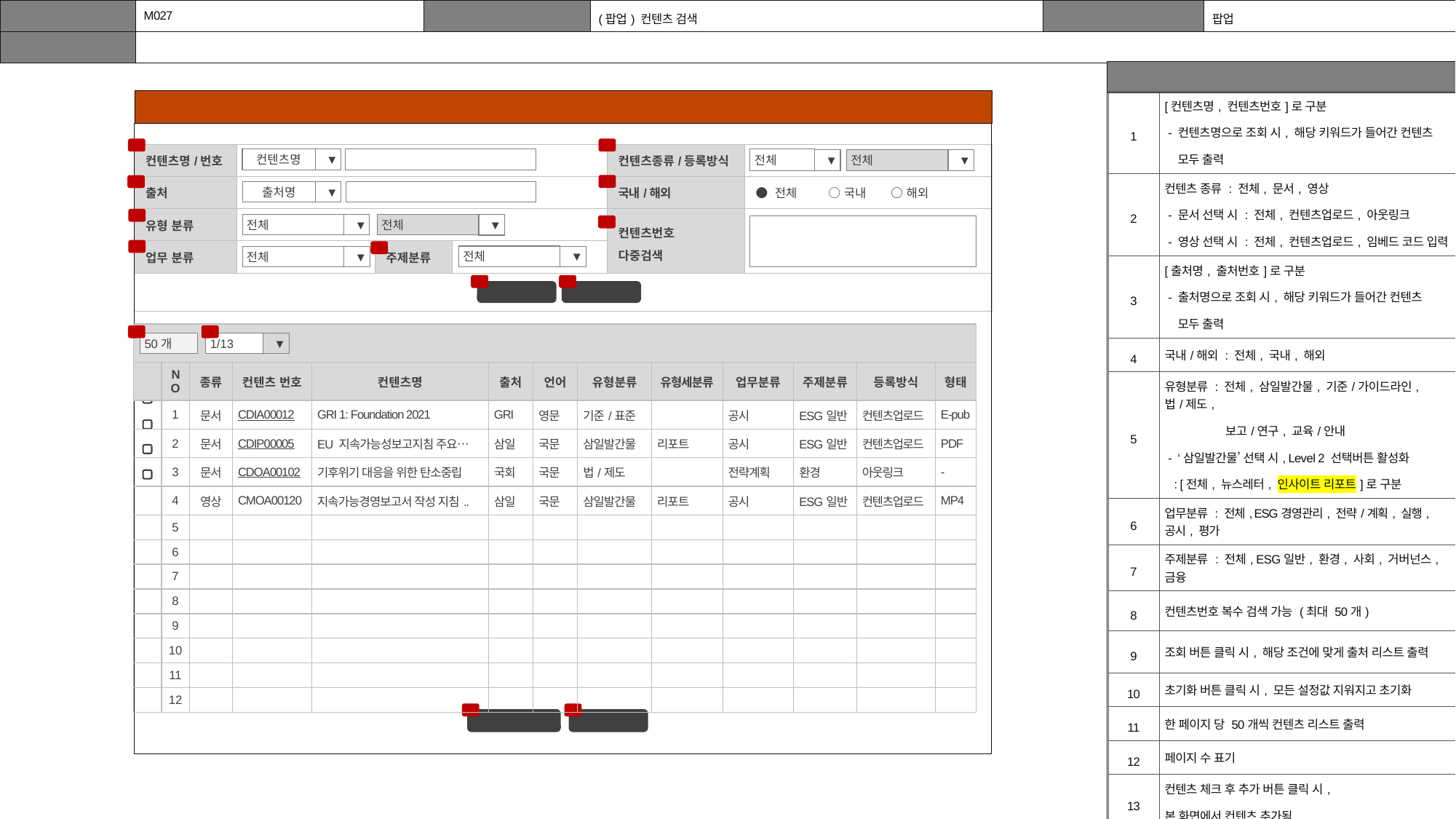

| 화면 ID | M027 | 화면 명 | (팝업) 컨텐츠 검색 | 화면 유형 | 팝업 |
| --- | --- | --- | --- | --- | --- |
| 화면 설명 |  |  |  |  |  |
| Description |
| --- |
|  |
컨텐츠 검색                                                                                                                                                                                                  X
| 1 | [컨텐츠명, 컨텐츠번호]로 구분 - 컨텐츠명으로 조회 시, 해당 키워드가 들어간 컨텐츠 모두 출력 |
| --- | --- |
| 2 | 컨텐츠 종류 : 전체, 문서, 영상 - 문서 선택 시 : 전체, 컨텐츠업로드, 아웃링크 - 영상 선택 시 : 전체, 컨텐츠업로드, 임베드 코드 입력 |
| 3 | [출처명, 출처번호]로 구분 - 출처명으로 조회 시, 해당 키워드가 들어간 컨텐츠 모두 출력 |
| 4 | 국내/해외 : 전체, 국내, 해외 |
| 5 | 유형분류 : 전체, 삼일발간물, 기준/가이드라인, 법/제도, 보고/연구, 교육/안내 - ‘삼일발간물’ 선택 시, Level 2 선택버튼 활성화 : [전체, 뉴스레터, 인사이트 리포트]로 구분 |
| 6 | 업무분류 : 전체, ESG경영관리, 전략/계획, 실행, 공시, 평가 |
| 7 | 주제분류 : 전체, ESG일반, 환경, 사회, 거버넌스, 금융 |
| 8 | 컨텐츠번호 복수 검색 가능 (최대 50개) |
| 9 | 조회 버튼 클릭 시, 해당 조건에 맞게 출처 리스트 출력 |
| 10 | 초기화 버튼 클릭 시, 모든 설정값 지워지고 초기화 |
| 11 | 한 페이지 당 50개씩 컨텐츠 리스트 출력 |
| 12 | 페이지 수 표기 |
| 13 | 컨텐츠 체크 후 추가 버튼 클릭 시, 본 화면에서 컨텐츠 추가됨 |
| 14 | 닫기 버튼 클릭 시 팝업창 닫힘 |

1
2
| 컨텐츠명/번호 |  |  |  | 컨텐츠종류/등록방식 |  |
| --- | --- | --- | --- | --- | --- |
| 출처 |  |  |  | 국내/해외 | ● 전체 ○ 국내 ○ 해외 |
| 유형 분류 |  |  |  | 컨텐츠번호 다중검색 |  |
| 업무 분류 |  | 주제분류 |  | 태그 키워드 |  |
|  |  |  |  |  |  |
▼
전체
▼
전체
▼
컨텐츠명

4
3
▼
출처명

5
전체
▼
전체
▼
8

6
7
전체
▼
▼
전체
9
10
조회
초기화
|  |  |  |  |  |  |  |  |  |  |  |  |  |
| --- | --- | --- | --- | --- | --- | --- | --- | --- | --- | --- | --- | --- |
|  | NO | 종류 | 컨텐츠 번호 | 컨텐츠명 | 출처 | 언어 | 유형분류 | 유형세분류 | 업무분류 | 주제분류 | 등록방식 | 형태 |
|  | 1 | 문서 | CDIA00012 | GRI 1: Foundation 2021 | GRI | 영문 | 기준/표준 |  | 공시 | ESG일반 | 컨텐츠업로드 | E-pub |
|  | 2 | 문서 | CDIP00005 | EU 지속가능성보고지침 주요… | 삼일 | 국문 | 삼일발간물 | 리포트 | 공시 | ESG일반 | 컨텐츠업로드 | PDF |
|  | 3 | 문서 | CDOA00102 | 기후위기 대응을 위한 탄소중립 | 국회 | 국문 | 법/제도 |  | 전략계획 | 환경 | 아웃링크 | - |
|  | 4 | 영상 | CMOA00120 | 지속가능경영보고서 작성 지침.. | 삼일 | 국문 | 삼일발간물 | 리포트 | 공시 | ESG일반 | 컨텐츠업로드 | MP4 |
|  | 5 |  |  |  |  |  |  |  |  |  |  |  |
|  | 6 |  |  |  |  |  |  |  |  |  |  |  |
|  | 7 |  |  |  |  |  |  |  |  |  |  |  |
|  | 8 |  |  |  |  |  |  |  |  |  |  |  |
|  | 9 |  |  |  |  |  |  |  |  |  |  |  |
|  | 10 |  |  |  |  |  |  |  |  |  |  |  |
|  | 11 |  |  |  |  |  |  |  |  |  |  |  |
|  | 12 |  |  |  |  |  |  |  |  |  |  |  |
11
12
50개
1/13
▼

13
14
컨텐츠 추가
닫기